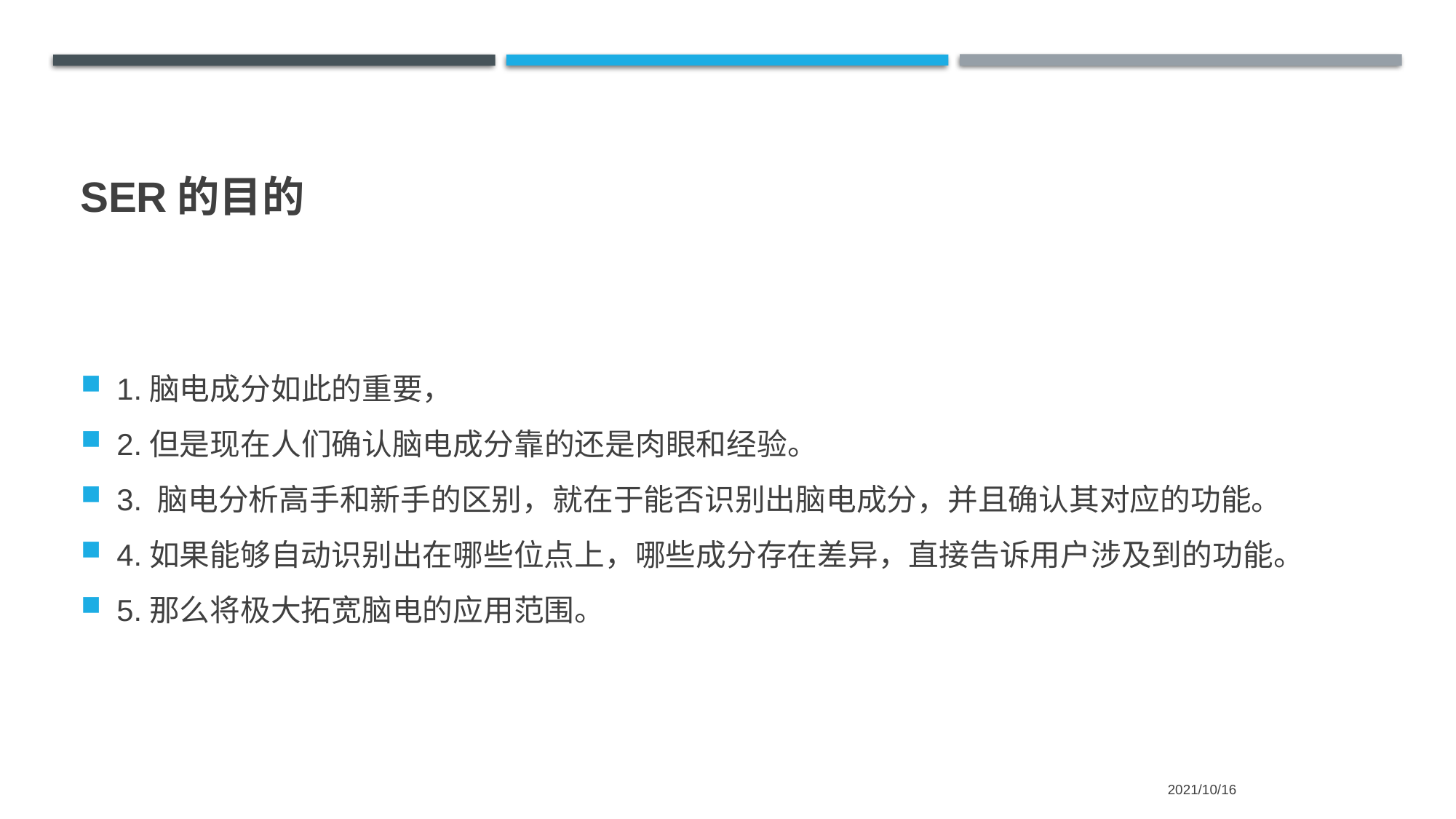

# SER的目的
1.脑电成分如此的重要，
2.但是现在人们确认脑电成分靠的还是肉眼和经验。
3. 脑电分析高手和新手的区别，就在于能否识别出脑电成分，并且确认其对应的功能。
4.如果能够自动识别出在哪些位点上，哪些成分存在差异，直接告诉用户涉及到的功能。
5.那么将极大拓宽脑电的应用范围。
2021/10/16